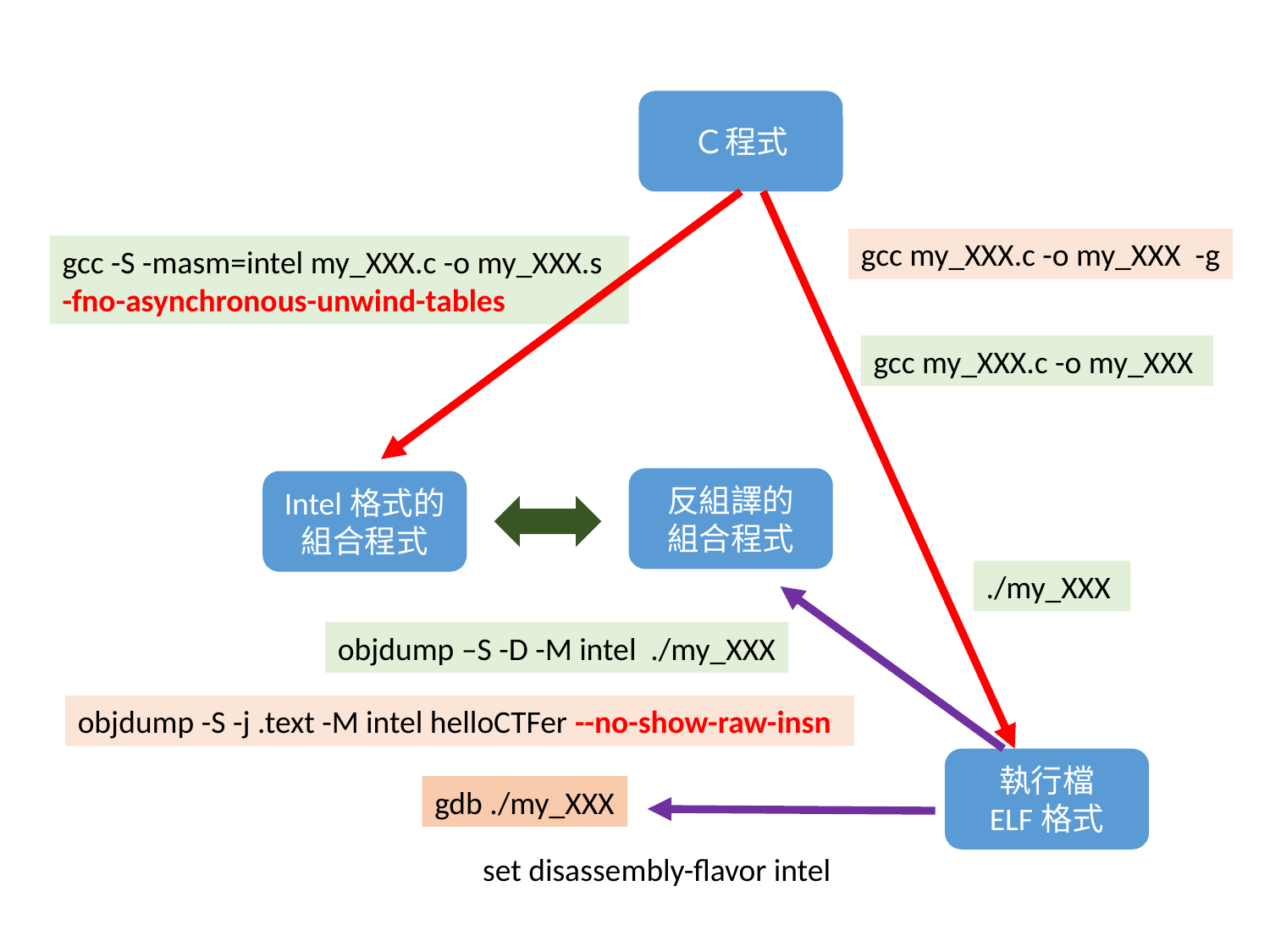

Ｃ程式
gcc my_XXX.c -o my_XXX  -g
gcc -S -masm=intel my_XXX.c -o my_XXX.s
-fno-asynchronous-unwind-tables
gcc my_XXX.c -o my_XXX
反組譯的
組合程式
Intel格式的組合程式

./my_XXX
objdump –S -D -M intel  ./my_XXX
objdump -S -j .text -M intel helloCTFer --no-show-raw-insn
執行檔
ELF格式
gdb ./my_XXX
set disassembly-flavor intel